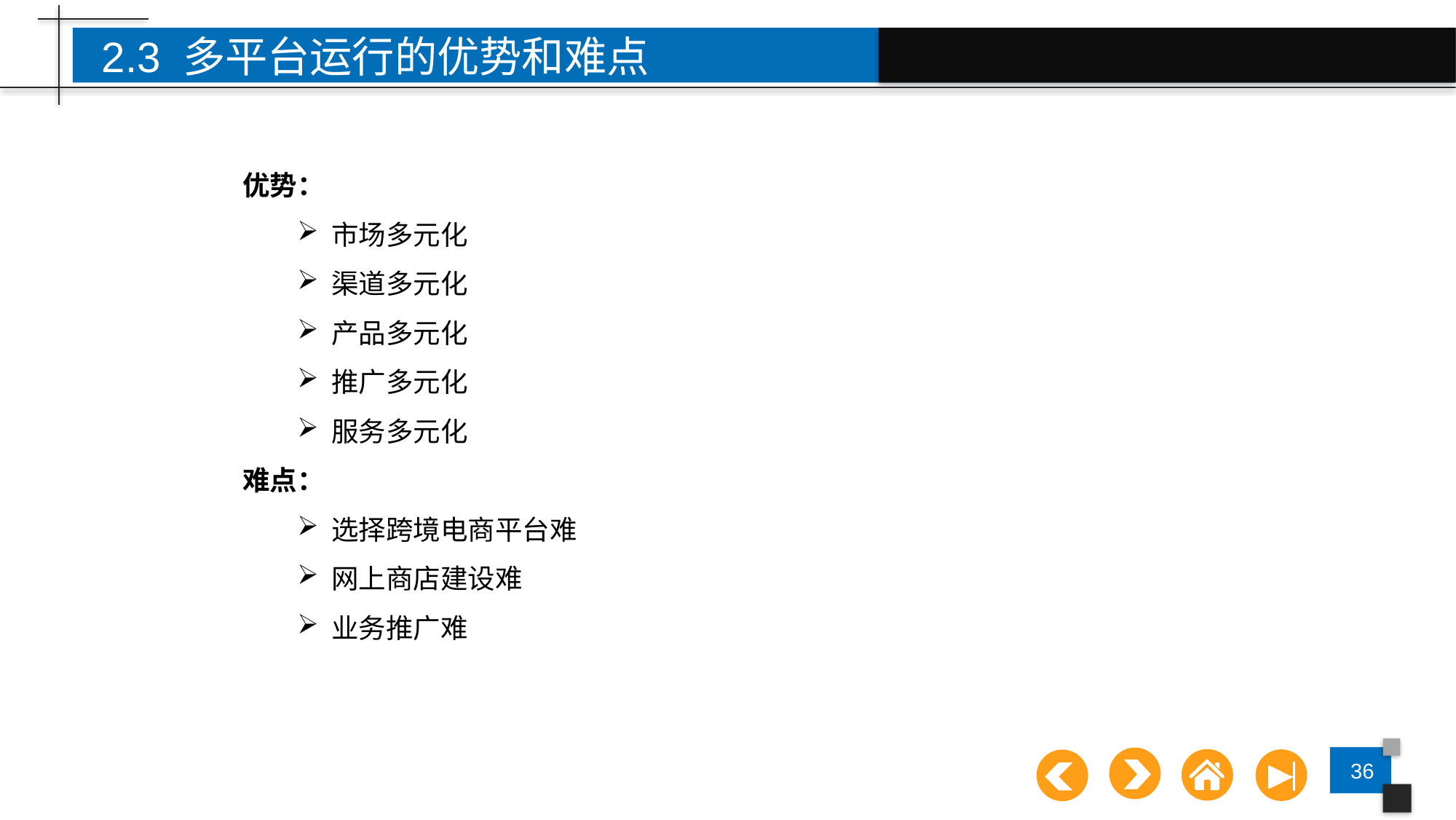

2.3 多平台运行的优势和难点
优势：
市场多元化
渠道多元化
产品多元化
推广多元化
服务多元化
难点：
选择跨境电商平台难
网上商店建设难
业务推广难